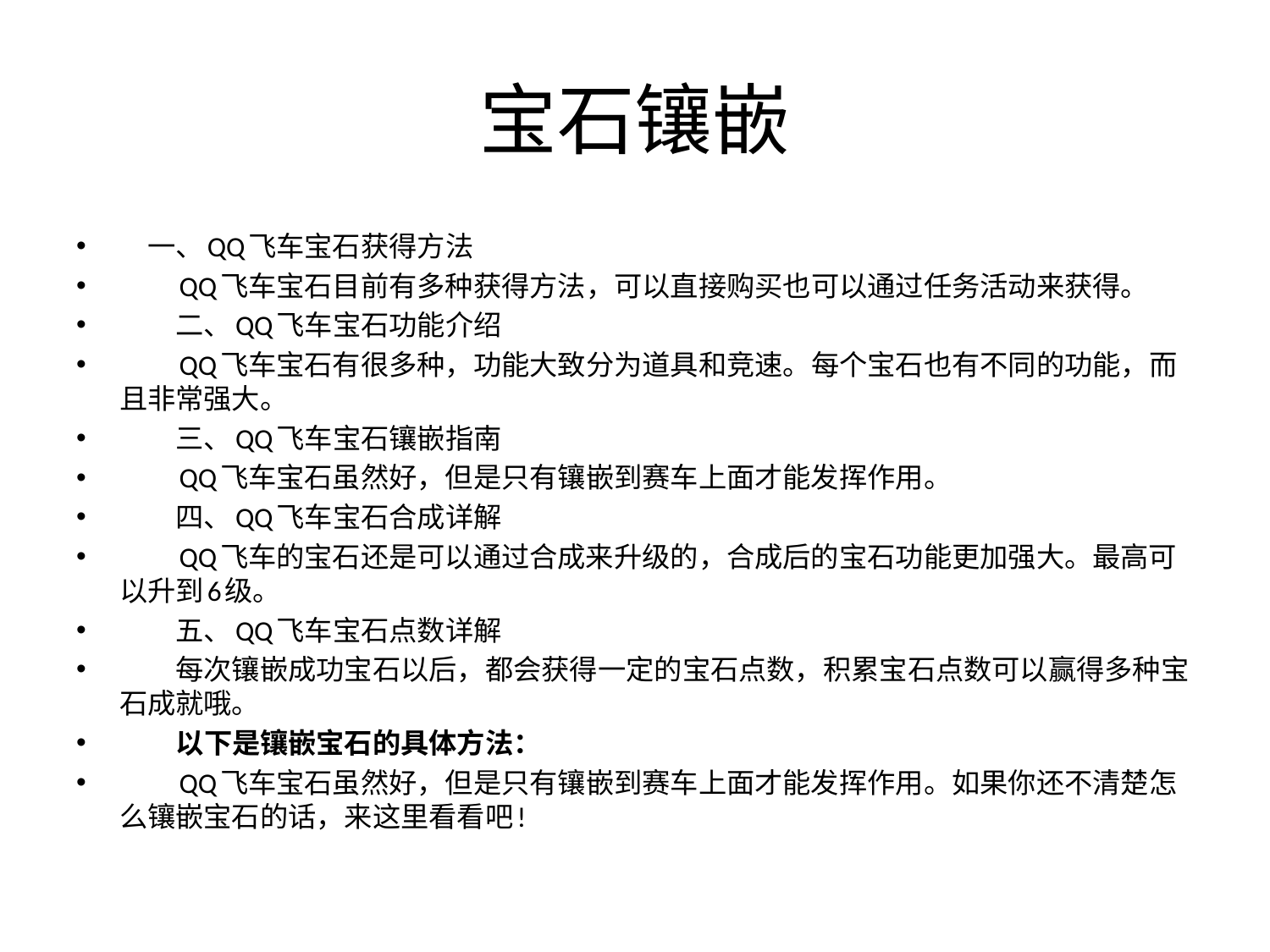

# 宝石镶嵌
　一、QQ飞车宝石获得方法
　　QQ飞车宝石目前有多种获得方法，可以直接购买也可以通过任务活动来获得。
　　二、QQ飞车宝石功能介绍
　　QQ飞车宝石有很多种，功能大致分为道具和竞速。每个宝石也有不同的功能，而且非常强大。
　　三、QQ飞车宝石镶嵌指南
　　QQ飞车宝石虽然好，但是只有镶嵌到赛车上面才能发挥作用。
　　四、QQ飞车宝石合成详解
　　QQ飞车的宝石还是可以通过合成来升级的，合成后的宝石功能更加强大。最高可以升到6级。
　　五、QQ飞车宝石点数详解
　　每次镶嵌成功宝石以后，都会获得一定的宝石点数，积累宝石点数可以赢得多种宝石成就哦。
　　以下是镶嵌宝石的具体方法：
　　QQ飞车宝石虽然好，但是只有镶嵌到赛车上面才能发挥作用。如果你还不清楚怎么镶嵌宝石的话，来这里看看吧!